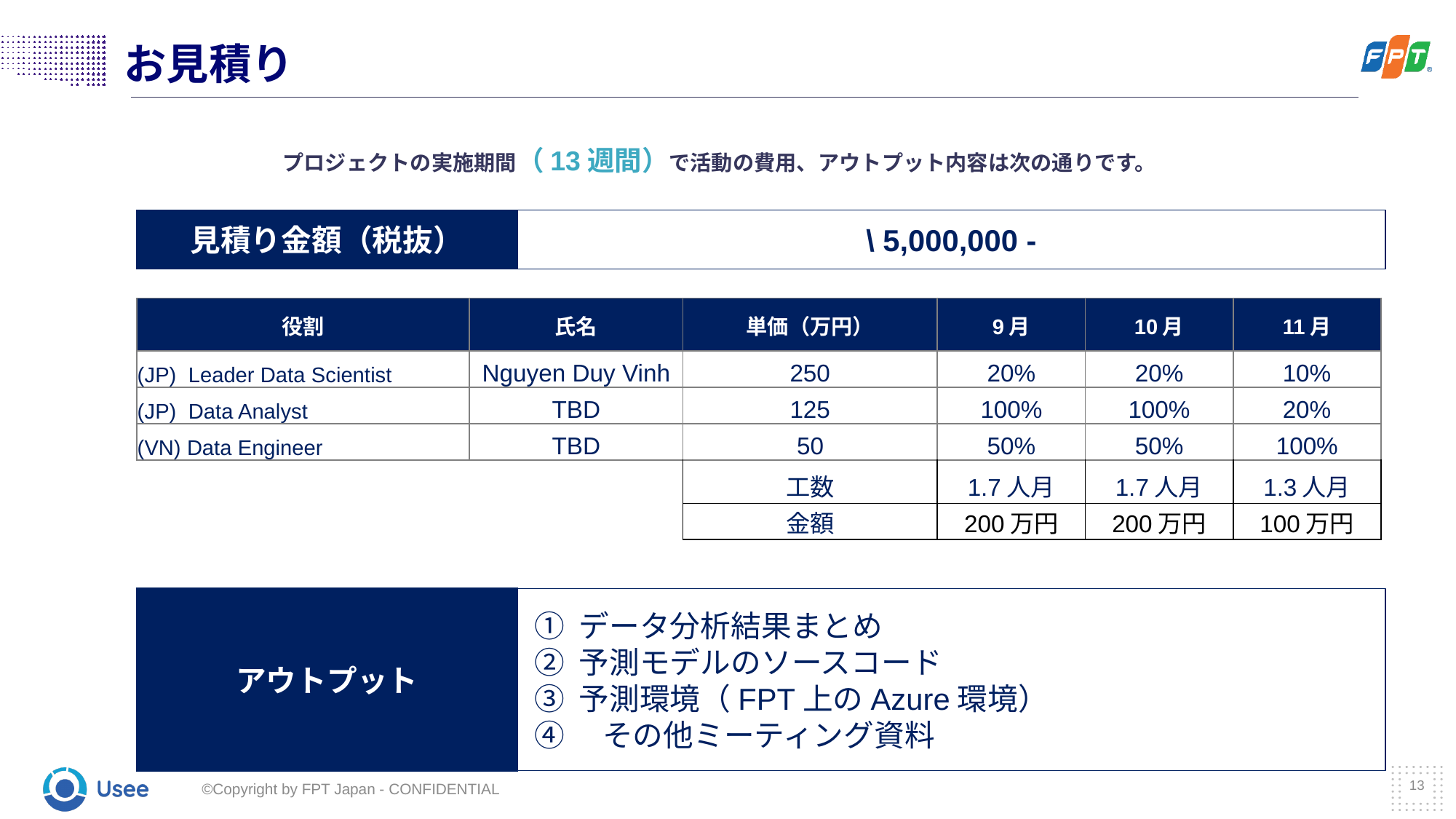

# お見積り
プロジェクトの実施期間（13週間）で活動の費用、アウトプット内容は次の通りです。
見積り金額（税抜）
\ 5,000,000 -
| 役割 | 氏名 | 単価（万円） | 9月 | 10月 | 11月 |
| --- | --- | --- | --- | --- | --- |
| (JP) Leader Data Scientist | Nguyen Duy Vinh | 250 | 20% | 20% | 10% |
| (JP) Data Analyst | TBD | 125 | 100% | 100% | 20% |
| (VN) Data Engineer | TBD | 50 | 50% | 50% | 100% |
|  |  | 工数 | 1.7人月 | 1.7人月 | 1.3人月 |
|  |  | 金額 | 200万円 | 200万円 | 100万円 |
アウトプット
① データ分析結果まとめ
② 予測モデルのソースコード
③ 予測環境（FPT上のAzure環境）
④　その他ミーティング資料
13
©Copyright by FPT Japan - CONFIDENTIAL